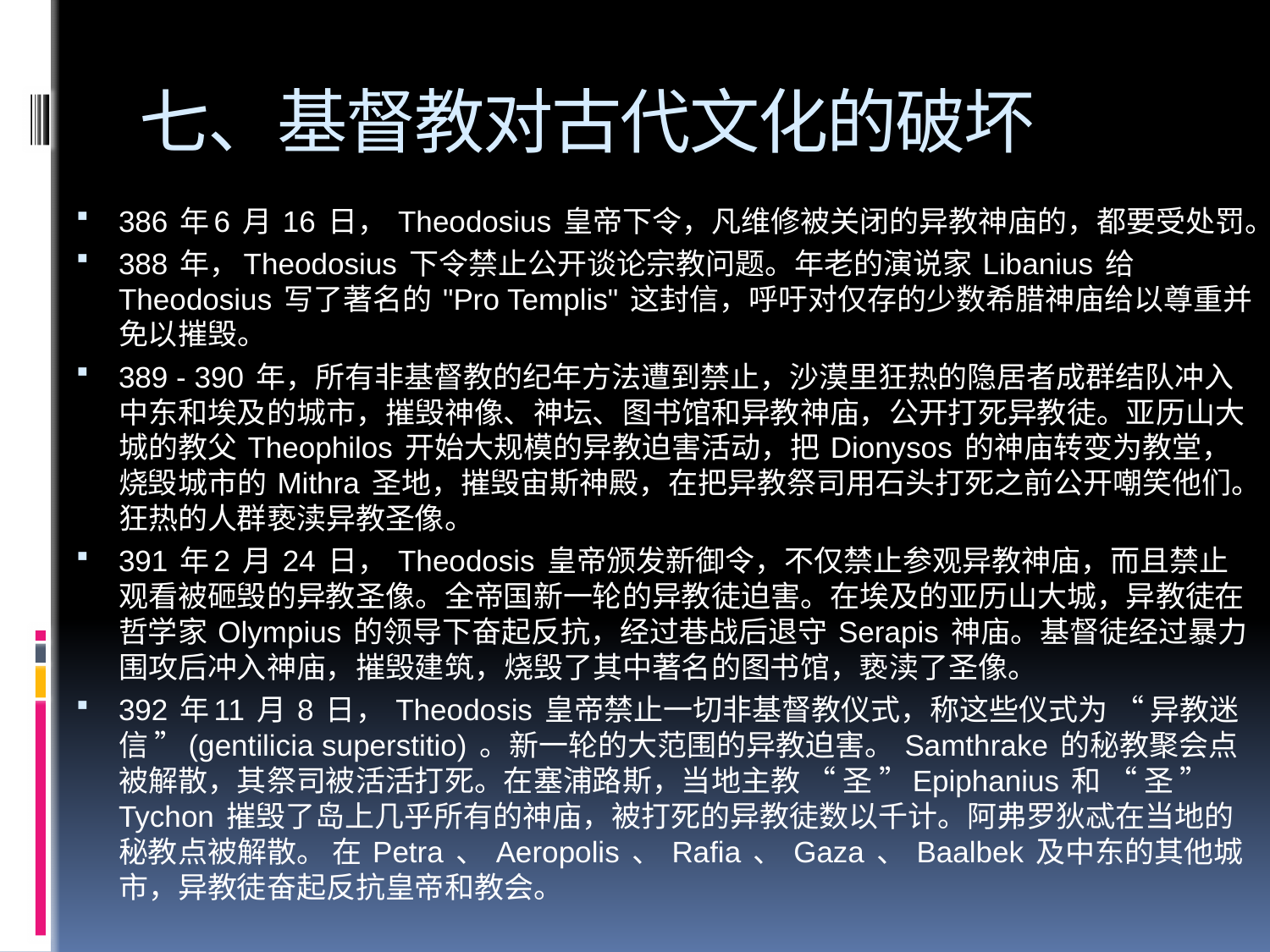

# 七、基督教对古代文化的破坏
386 年6 月 16 日， Theodosius 皇帝下令，凡维修被关闭的异教神庙的，都要受处罚。
388 年，Theodosius 下令禁止公开谈论宗教问题。年老的演说家 Libanius 给 Theodosius 写了著名的 "Pro Templis" 这封信，呼吁对仅存的少数希腊神庙给以尊重并免以摧毁。
389 - 390 年，所有非基督教的纪年方法遭到禁止，沙漠里狂热的隐居者成群结队冲入中东和埃及的城市，摧毁神像、神坛、图书馆和异教神庙，公开打死异教徒。亚历山大城的教父 Theophilos 开始大规模的异教迫害活动，把 Dionysos 的神庙转变为教堂，烧毁城市的 Mithra 圣地，摧毁宙斯神殿，在把异教祭司用石头打死之前公开嘲笑他们。狂热的人群亵渎异教圣像。
391 年2 月 24 日， Theodosis 皇帝颁发新御令，不仅禁止参观异教神庙，而且禁止观看被砸毁的异教圣像。全帝国新一轮的异教徒迫害。在埃及的亚历山大城，异教徒在哲学家 Olympius 的领导下奋起反抗，经过巷战后退守 Serapis 神庙。基督徒经过暴力围攻后冲入神庙，摧毁建筑，烧毁了其中著名的图书馆，亵渎了圣像。
392 年11 月 8 日， Theodosis 皇帝禁止一切非基督教仪式，称这些仪式为 “ 异教迷信 ”(gentilicia superstitio) 。新一轮的大范围的异教迫害。 Samthrake 的秘教聚会点被解散，其祭司被活活打死。在塞浦路斯，当地主教 “ 圣 ”Epiphanius 和 “ 圣 ” Tychon 摧毁了岛上几乎所有的神庙，被打死的异教徒数以千计。阿弗罗狄忒在当地的秘教点被解散。 在 Petra 、 Aeropolis 、 Rafia 、 Gaza 、 Baalbek 及中东的其他城市，异教徒奋起反抗皇帝和教会。